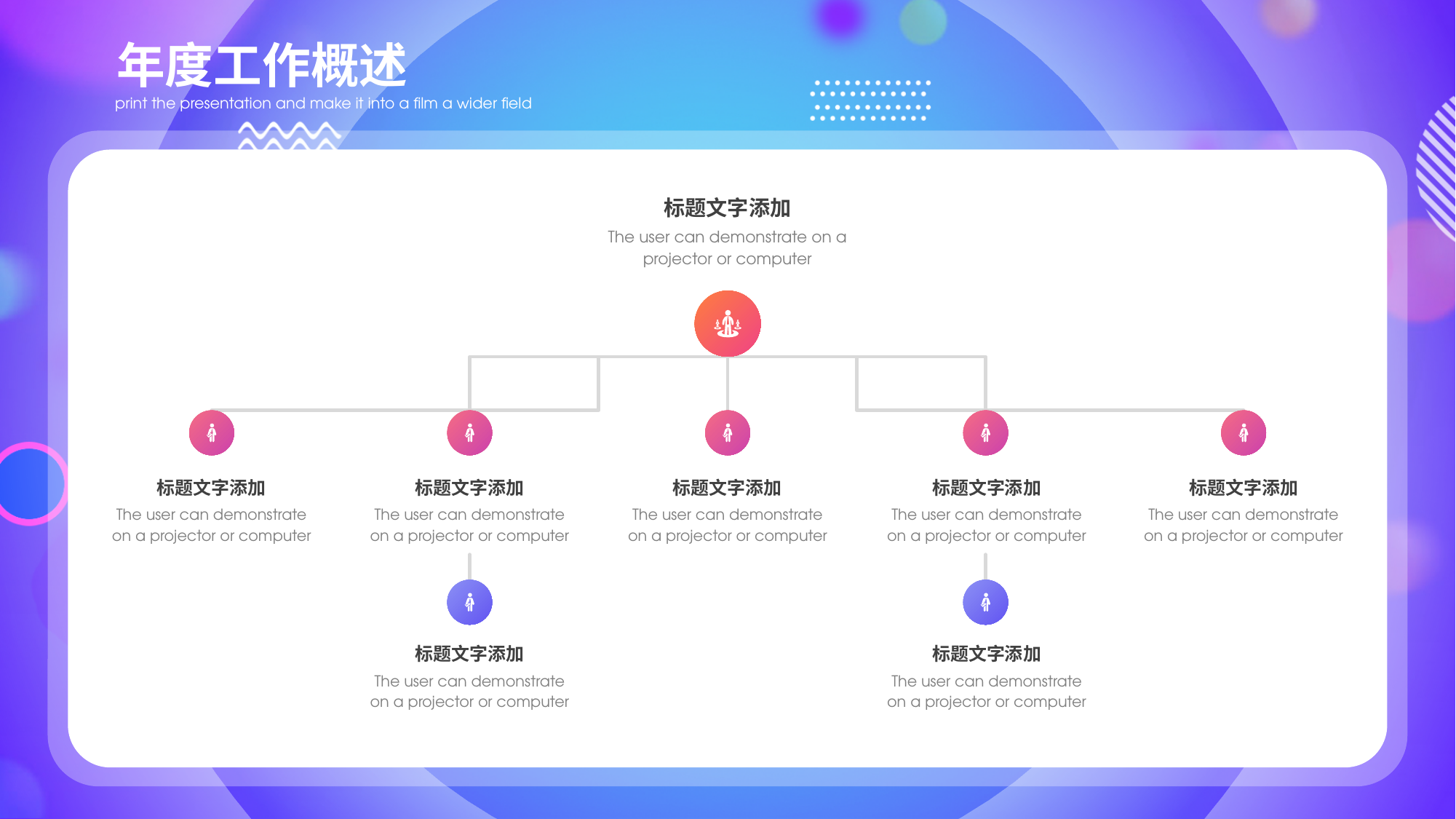

年度工作概述
print the presentation and make it into a film a wider field
标题文字添加
The user can demonstrate on a projector or computer

标题文字添加
The user can demonstrate on a projector or computer
标题文字添加
The user can demonstrate on a projector or computer
标题文字添加
The user can demonstrate on a projector or computer
标题文字添加
The user can demonstrate on a projector or computer
标题文字添加
The user can demonstrate on a projector or computer
标题文字添加
The user can demonstrate on a projector or computer
标题文字添加
The user can demonstrate on a projector or computer